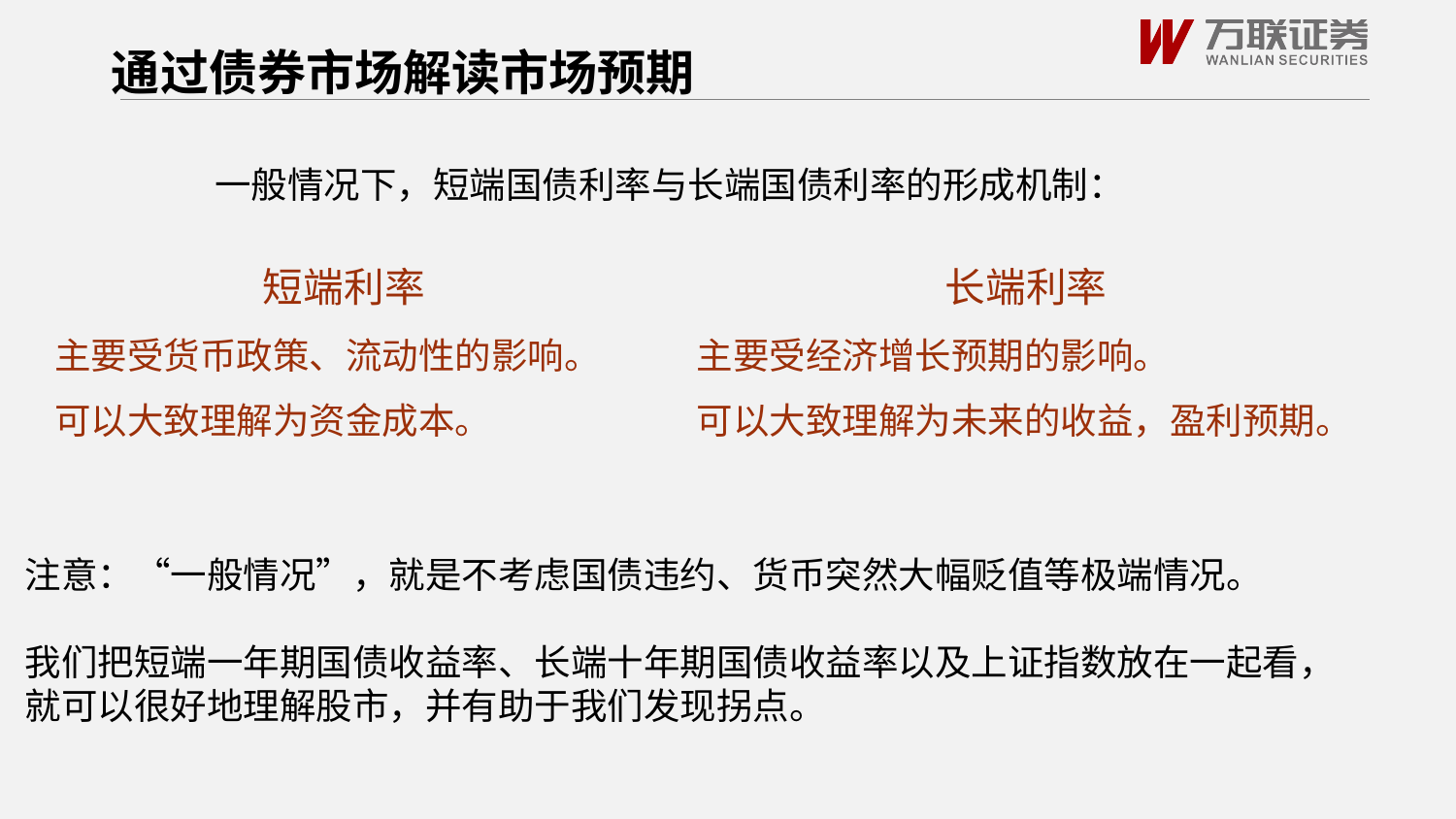

通过债券市场解读市场预期
一般情况下，短端国债利率与长端国债利率的形成机制：
短端利率
主要受货币政策、流动性的影响。
可以大致理解为资金成本。
长端利率
主要受经济增长预期的影响。
可以大致理解为未来的收益，盈利预期。
注意：“一般情况”，就是不考虑国债违约、货币突然大幅贬值等极端情况。

我们把短端一年期国债收益率、长端十年期国债收益率以及上证指数放在一起看，
就可以很好地理解股市，并有助于我们发现拐点。